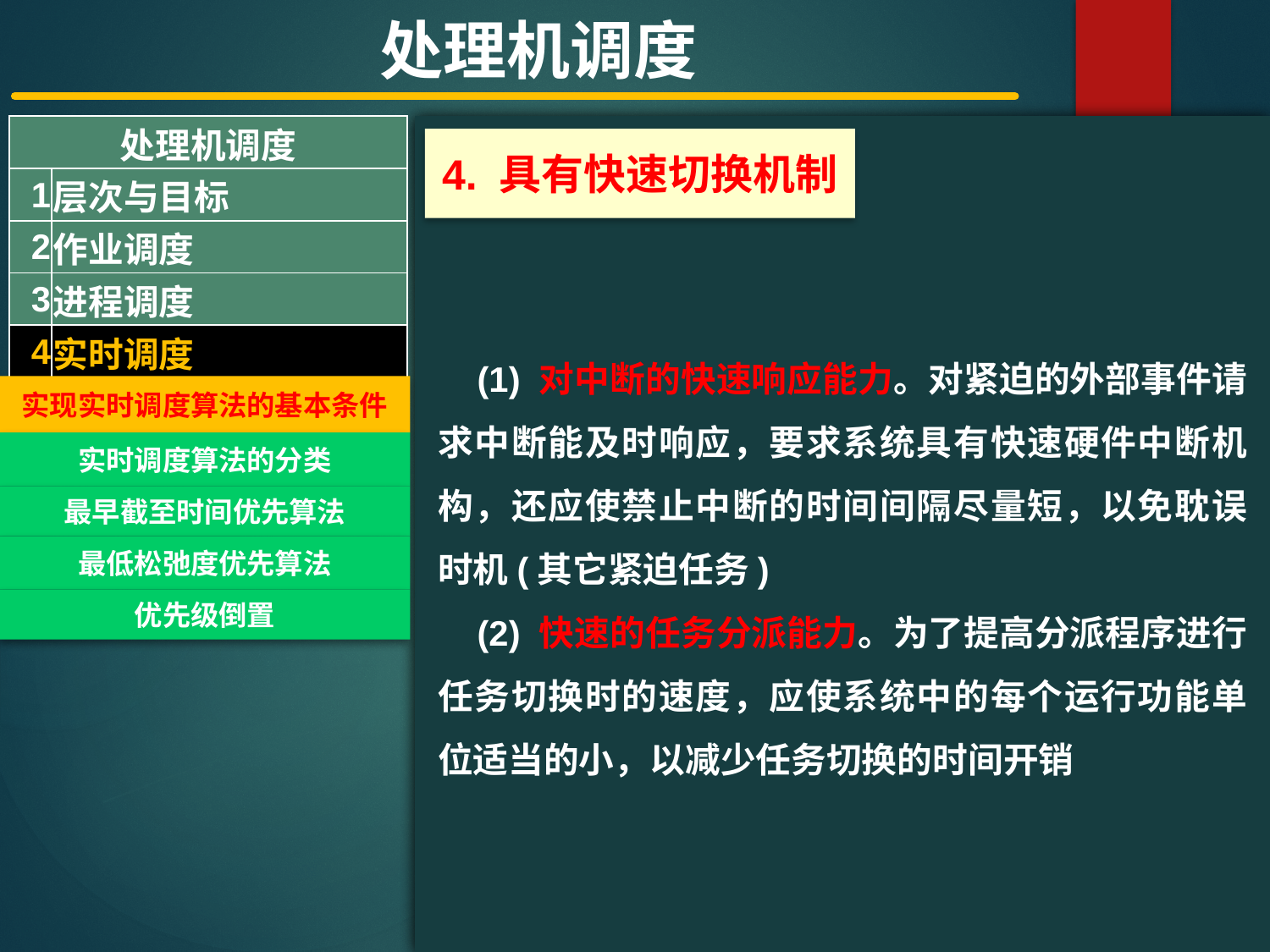

处理机调度
| 处理机调度 |  |
| --- | --- |
| 1 | 层次与目标 |
| 2 | 作业调度 |
| 3 | 进程调度 |
| 4 | 实时调度 |
#
4. 具有快速切换机制

    (1) 对中断的快速响应能力。对紧迫的外部事件请求中断能及时响应，要求系统具有快速硬件中断机构，还应使禁止中断的时间间隔尽量短，以免耽误时机(其它紧迫任务)
    (2) 快速的任务分派能力。为了提高分派程序进行任务切换时的速度，应使系统中的每个运行功能单位适当的小，以减少任务切换的时间开销
实现实时调度算法的基本条件
实时调度算法的分类
最早截至时间优先算法
最低松弛度优先算法
优先级倒置